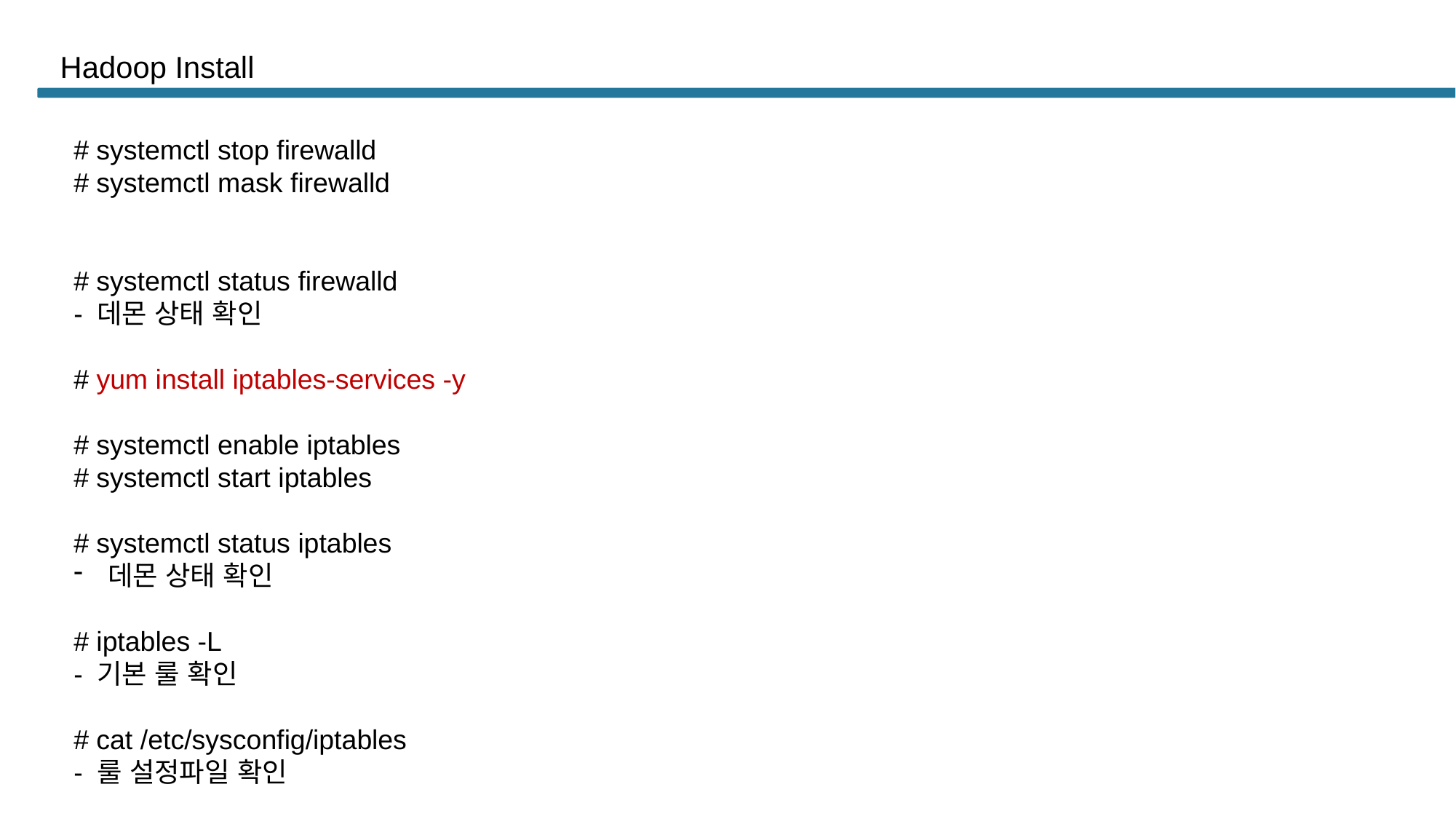

# Hadoop Install
# systemctl stop firewalld
# systemctl mask firewalld

# systemctl status firewalld
- 데몬 상태 확인
# yum install iptables-services -y

# systemctl enable iptables
# systemctl start iptables

# systemctl status iptables
데몬 상태 확인

# iptables -L
- 기본 룰 확인

# cat /etc/sysconfig/iptables
- 룰 설정파일 확인